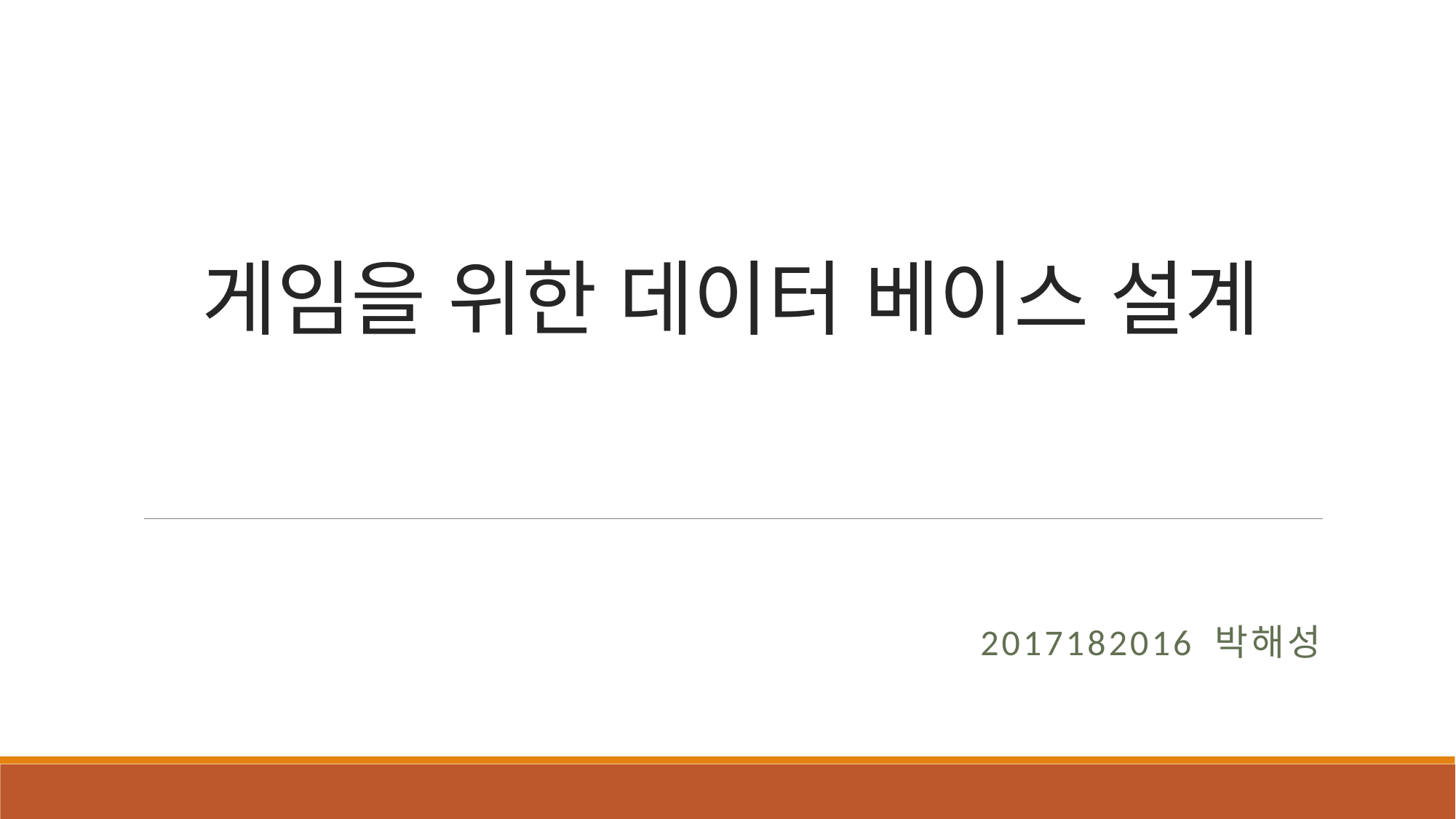

# 게임을 위한 데이터 베이스 설계
2017182016 박해성